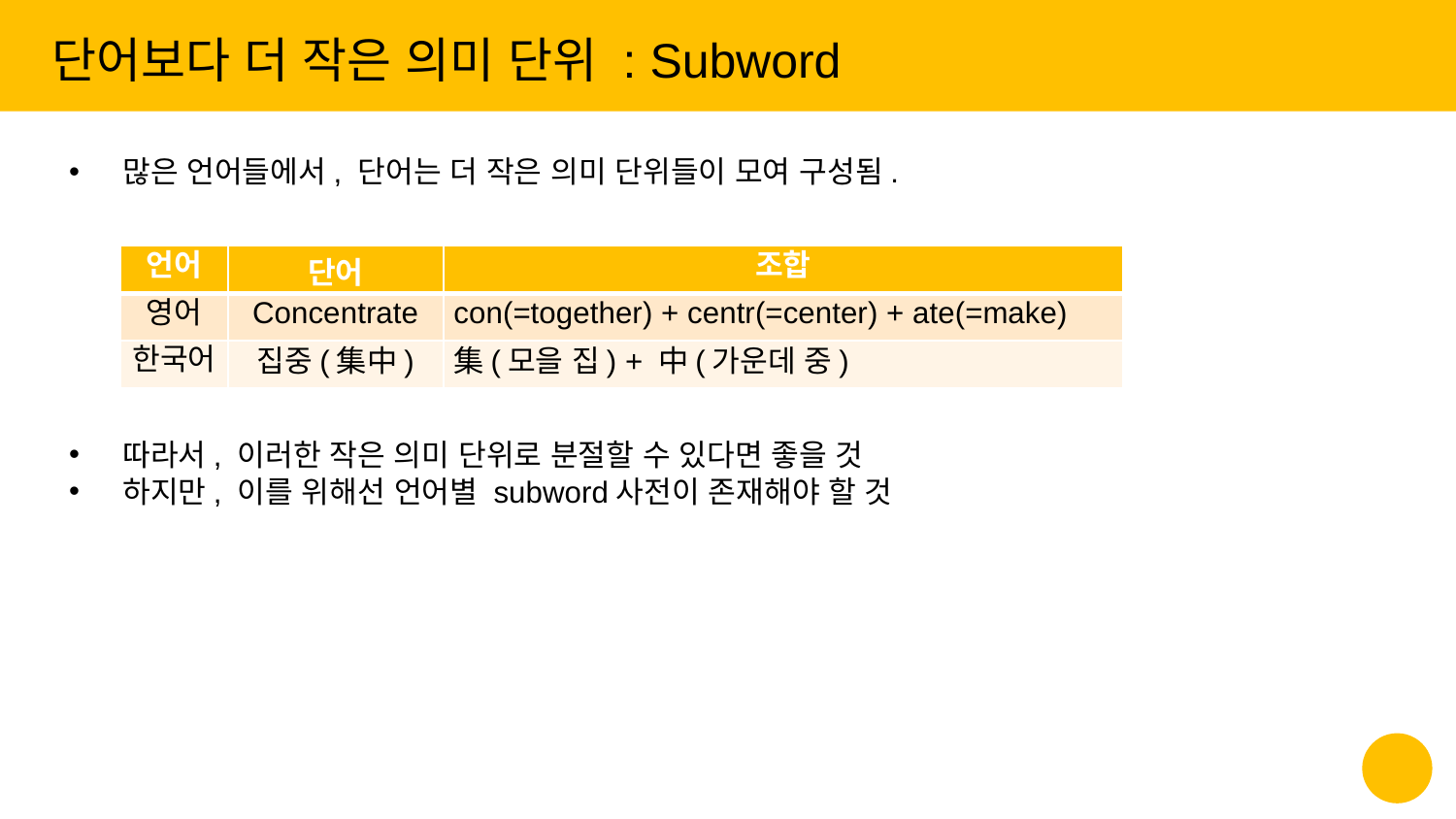

단어보다 더 작은 의미 단위 : Subword
많은 언어들에서, 단어는 더 작은 의미 단위들이 모여 구성됨.
| 언어 | 단어 | 조합 |
| --- | --- | --- |
| 영어 | Concentrate | con(=together) + centr(=center) + ate(=make) |
| 한국어 | 집중(集中) | 集(모을 집) + 中(가운데 중) |
따라서, 이러한 작은 의미 단위로 분절할 수 있다면 좋을 것
하지만, 이를 위해선 언어별 subword사전이 존재해야 할 것
38